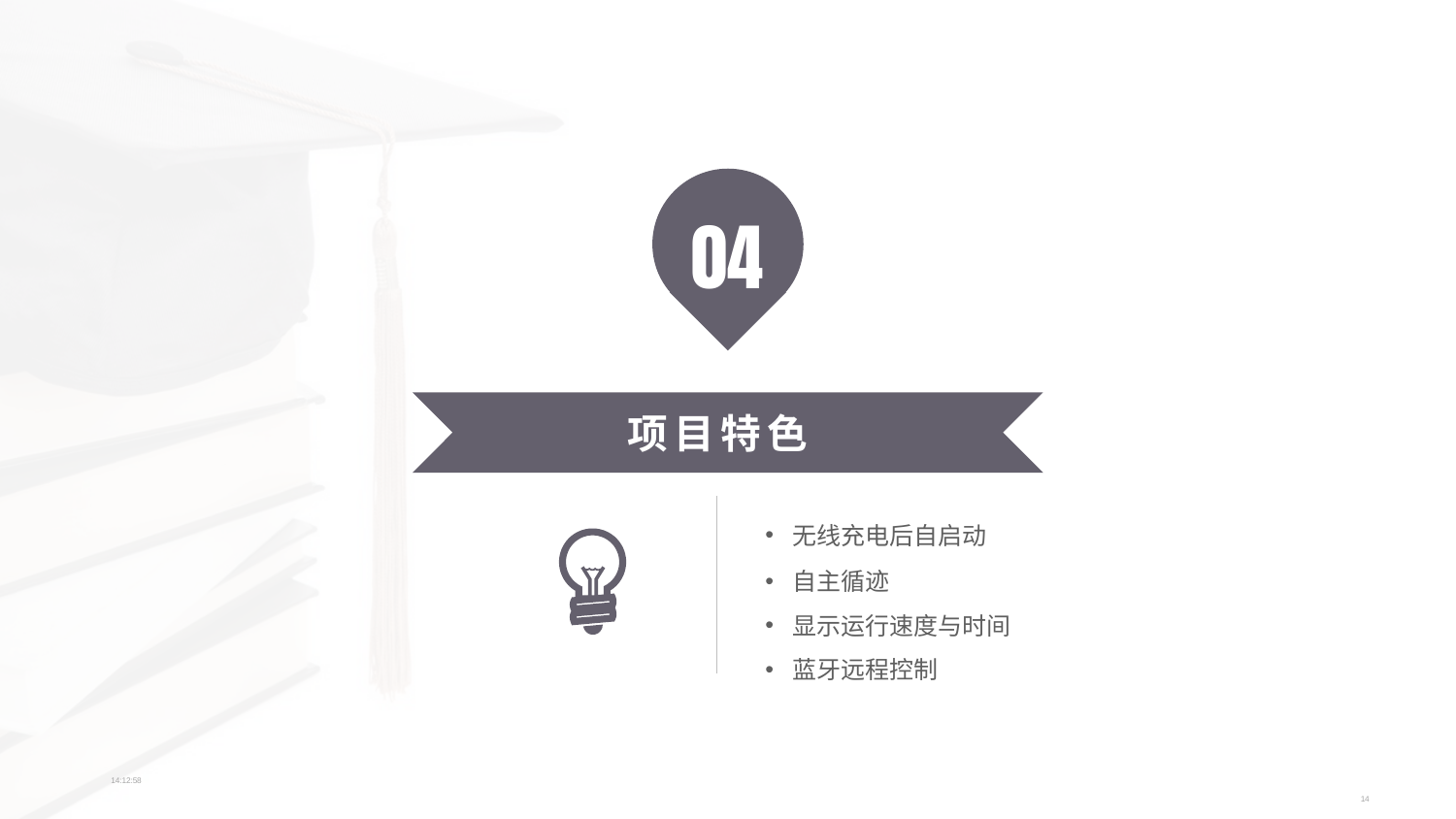

04

项目特色
无线充电后自启动

自主循迹
显示运行速度与时间
蓝牙远程控制
14:12:58